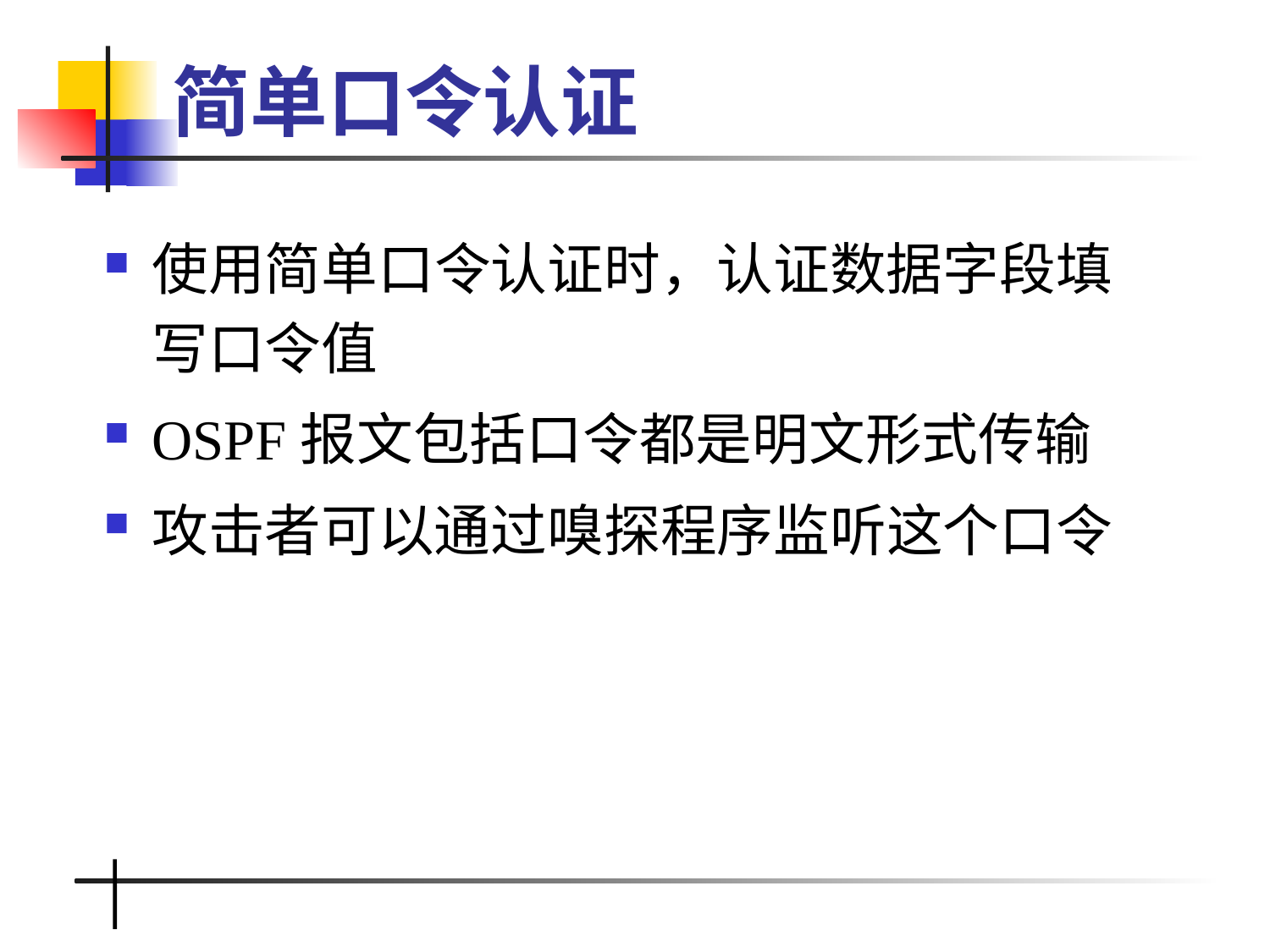

# 简单口令认证
使用简单口令认证时，认证数据字段填写口令值
OSPF报文包括口令都是明文形式传输
攻击者可以通过嗅探程序监听这个口令